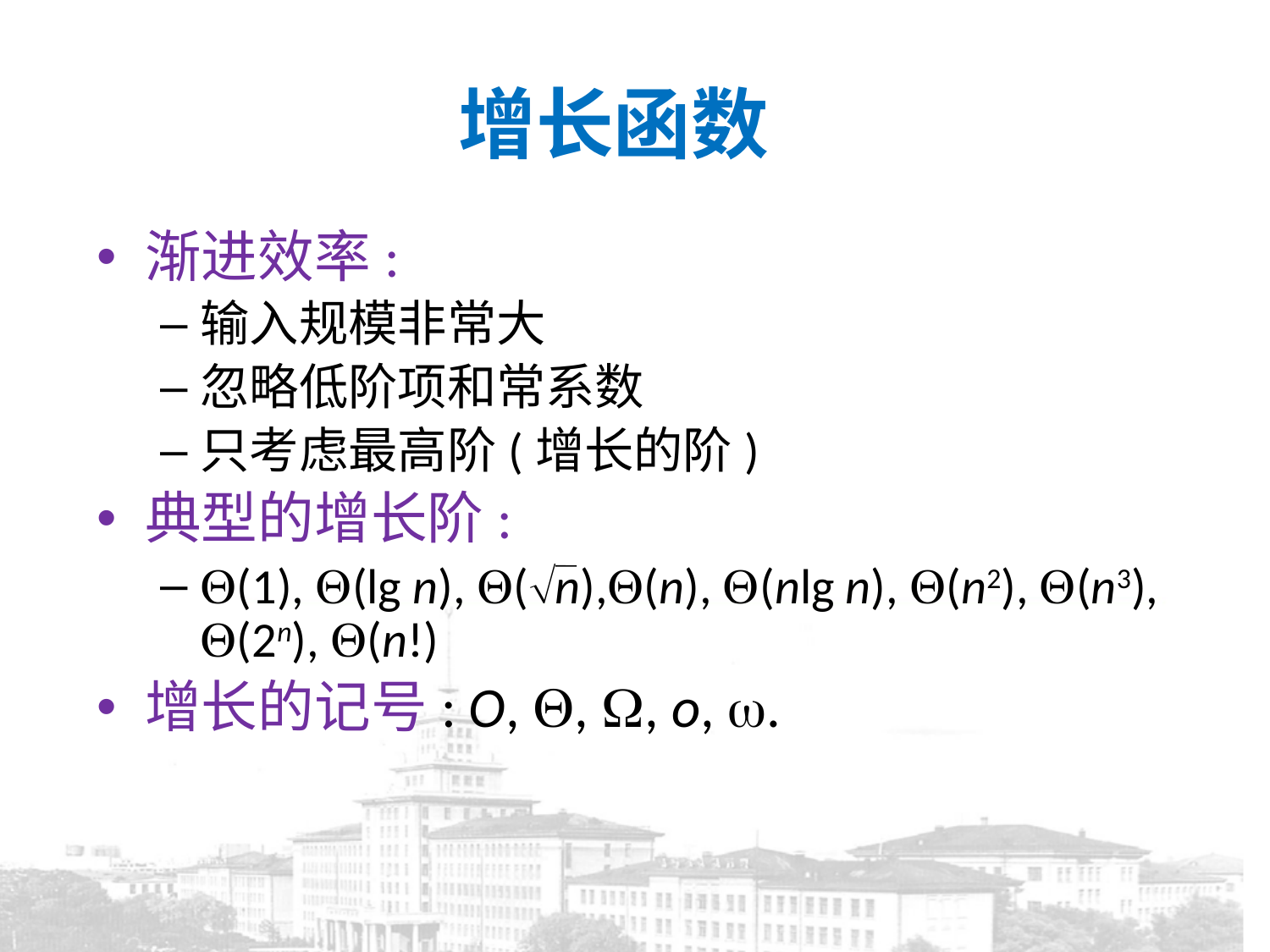

# 增长函数
渐进效率:
输入规模非常大
忽略低阶项和常系数
只考虑最高阶(增长的阶)
典型的增长阶:
Θ(1), Θ(lg n), Θ(√n),Θ(n), Θ(nlg n), Θ(n2), Θ(n3), Θ(2n), Θ(n!)
增长的记号: O, Θ, Ω, o, ω.

6